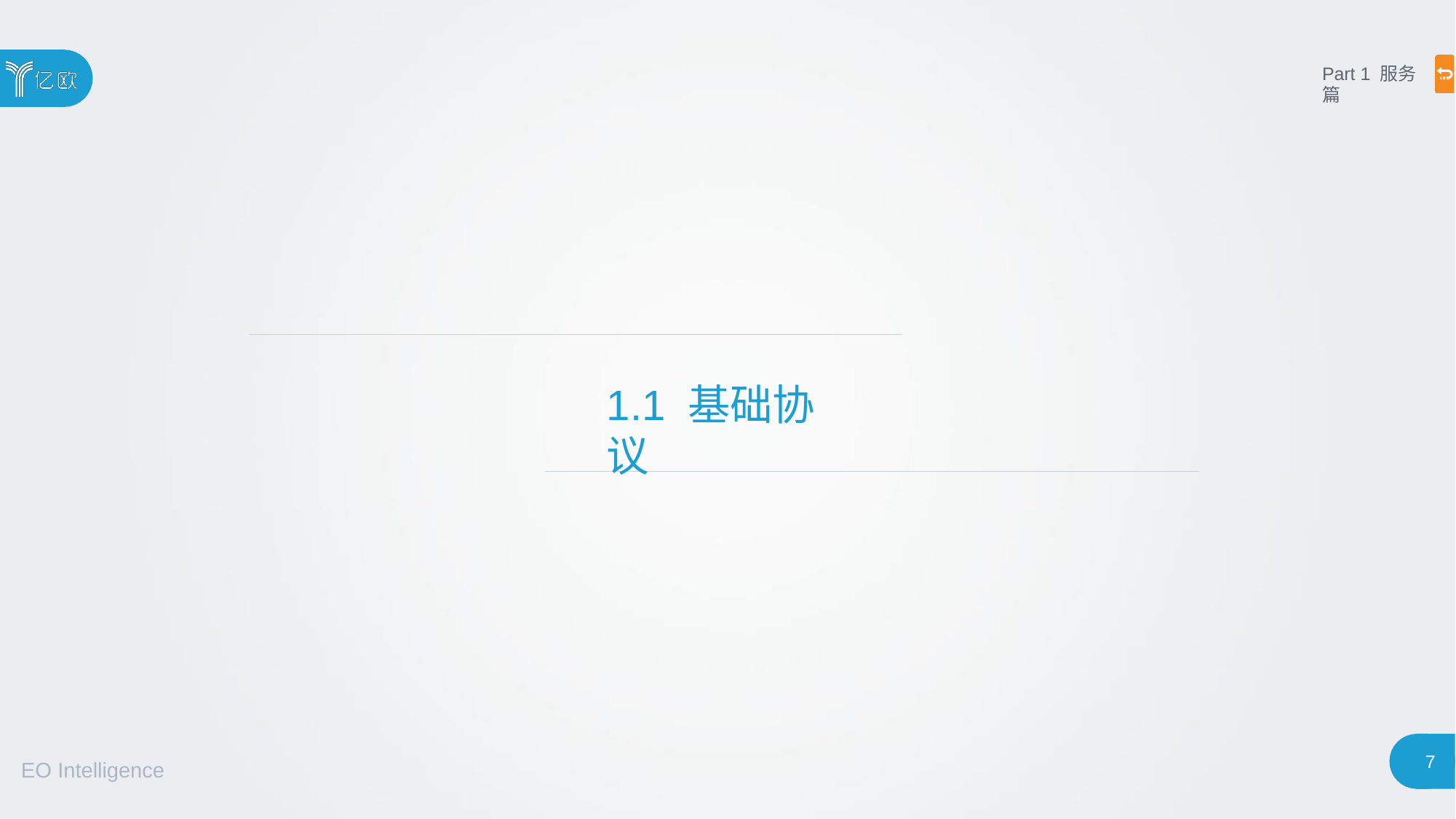

Part 1 服务篇
# 1.1 基础协议
7
EO Intelligence